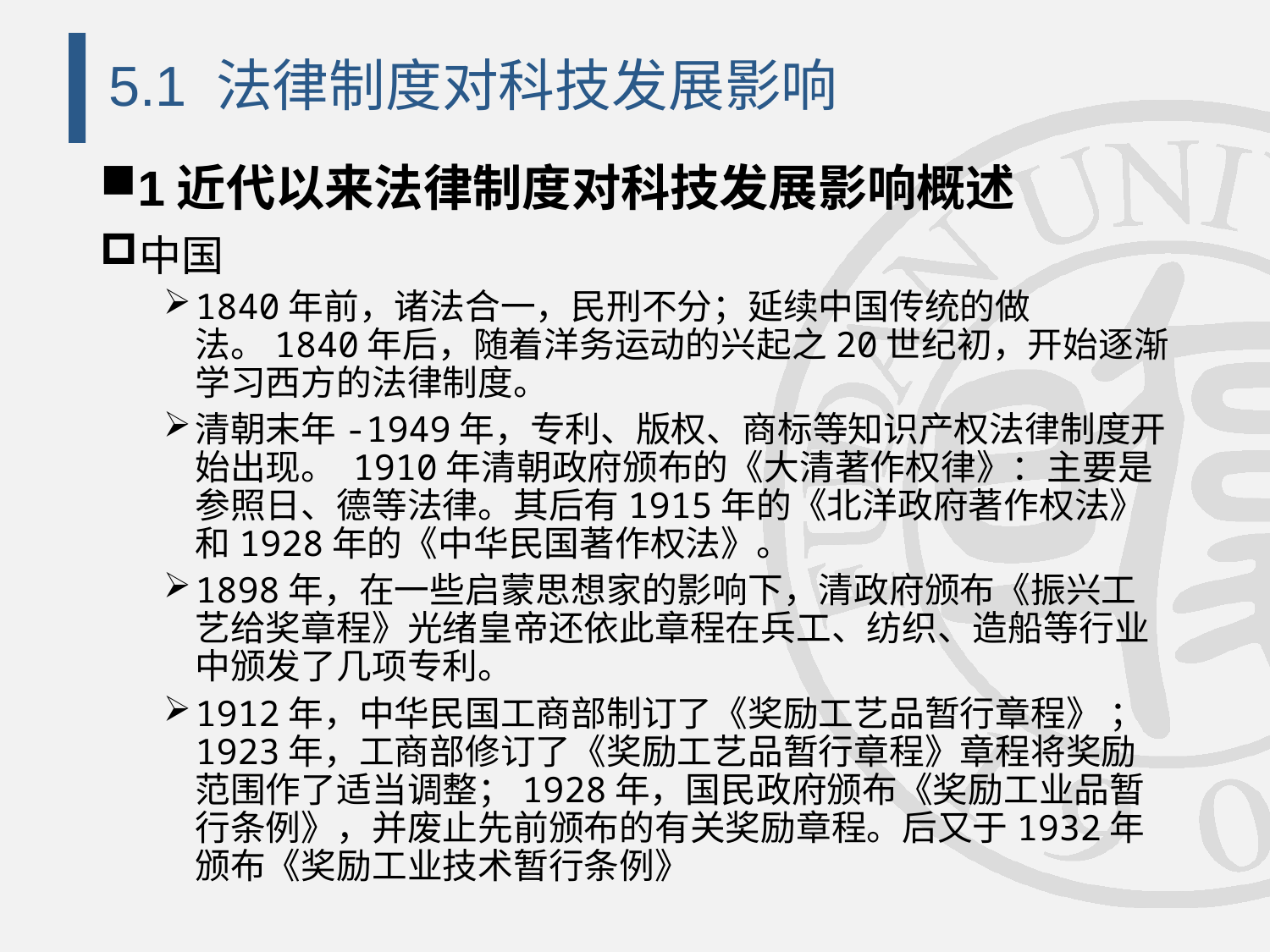

# 5.1 法律制度对科技发展影响
1近代以来法律制度对科技发展影响概述
中国
1840年前，诸法合一，民刑不分；延续中国传统的做法。1840年后，随着洋务运动的兴起之20世纪初，开始逐渐学习西方的法律制度。
清朝末年-1949年，专利、版权、商标等知识产权法律制度开始出现。 1910年清朝政府颁布的《大清著作权律》：主要是参照日、德等法律。其后有1915年的《北洋政府著作权法》和1928年的《中华民国著作权法》。
1898年，在一些启蒙思想家的影响下，清政府颁布《振兴工艺给奖章程》光绪皇帝还依此章程在兵工、纺织、造船等行业中颁发了几项专利。
1912年，中华民国工商部制订了《奖励工艺品暂行章程》 ；1923年，工商部修订了《奖励工艺品暂行章程》章程将奖励范围作了适当调整；1928年，国民政府颁布《奖励工业品暂行条例》，并废止先前颁布的有关奖励章程。后又于1932年颁布《奖励工业技术暂行条例》